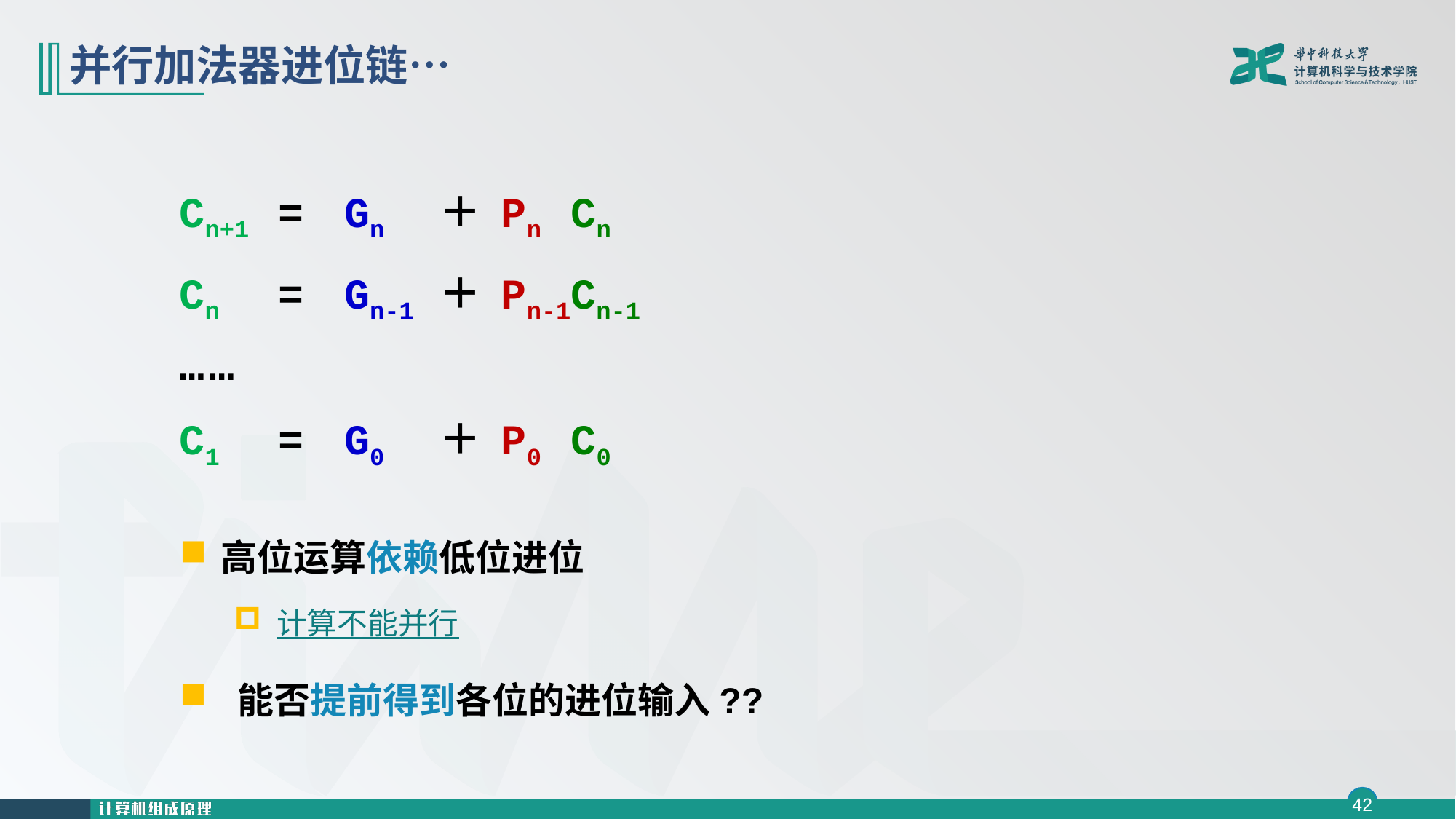

# 并行加法器进位链…
Cn+1  =  Gn   ＋ Pn  Cn
Cn    =  Gn-1 ＋ Pn-1Cn-1
……
C1    =  G0   ＋ P0  C0
高位运算依赖低位进位
计算不能并行
 能否提前得到各位的进位输入??